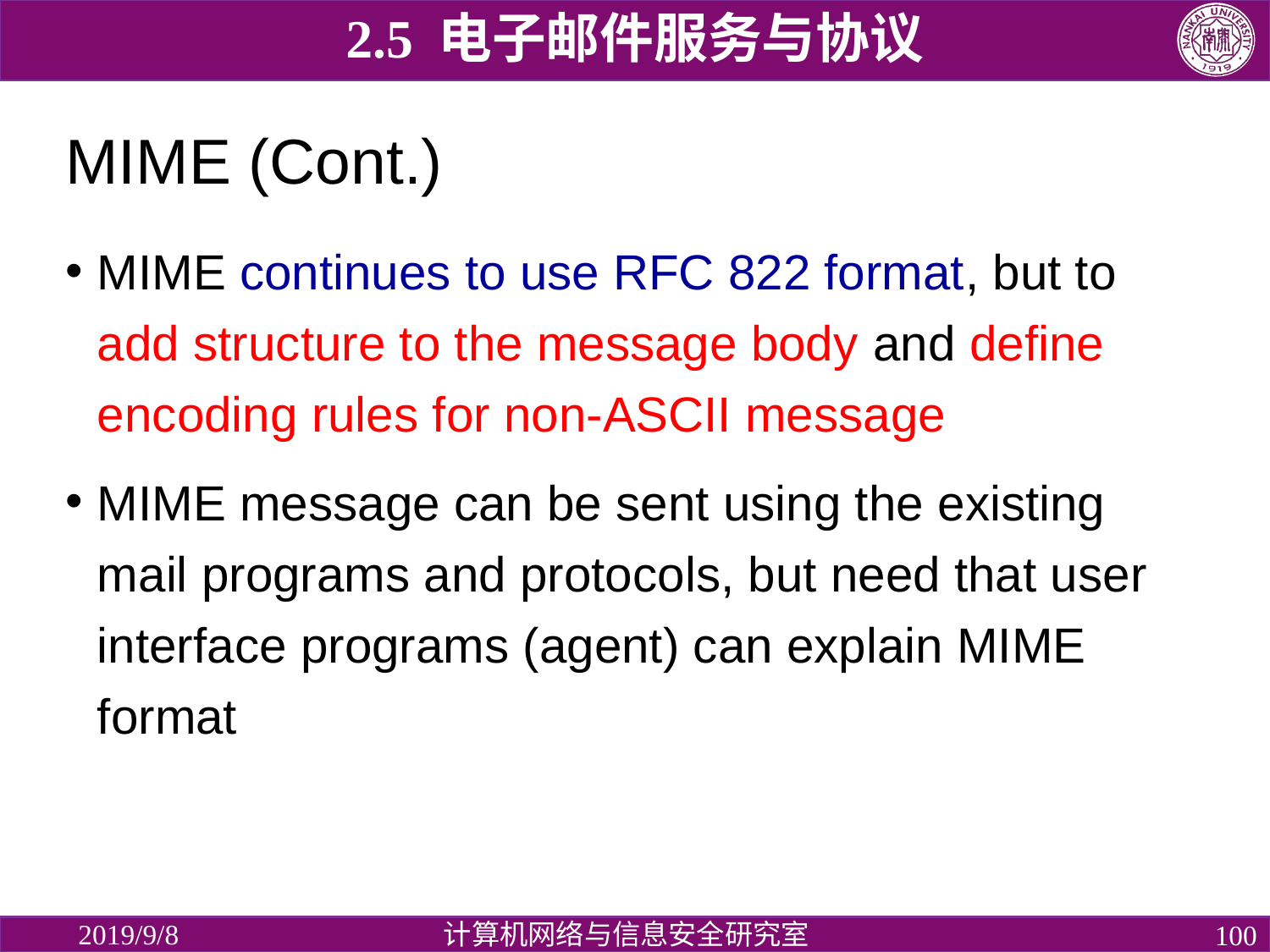

2.5 电子邮件服务与协议
# MIME (Cont.)
MIME continues to use RFC 822 format, but to add structure to the message body and define encoding rules for non-ASCII message
MIME message can be sent using the existing mail programs and protocols, but need that user interface programs (agent) can explain MIME format